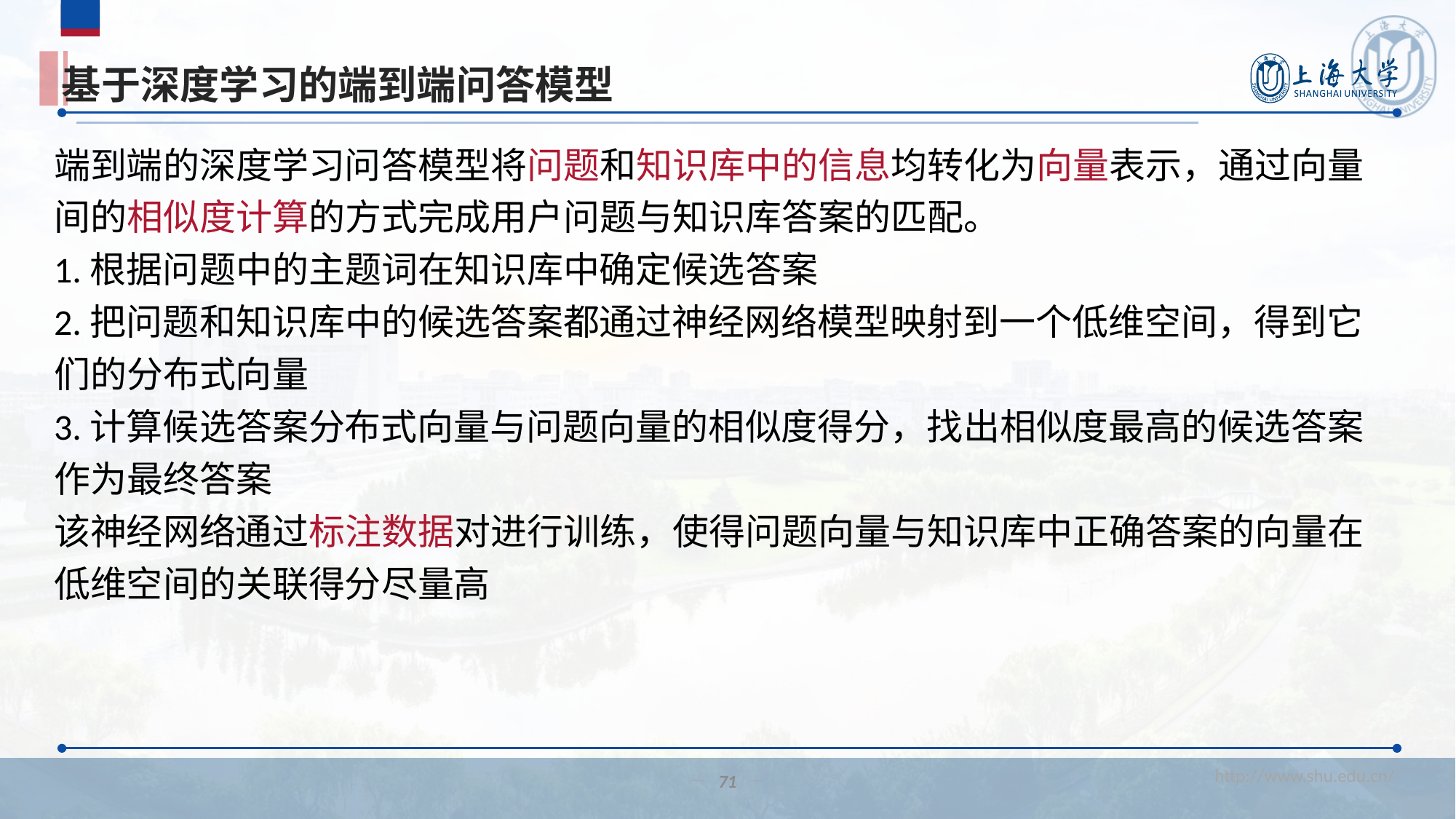

# 基于深度学习的端到端问答模型
端到端的深度学习问答模型将问题和知识库中的信息均转化为向量表示，通过向量间的相似度计算的方式完成用户问题与知识库答案的匹配。
1.根据问题中的主题词在知识库中确定候选答案
2.把问题和知识库中的候选答案都通过神经网络模型映射到一个低维空间，得到它们的分布式向量
3.计算候选答案分布式向量与问题向量的相似度得分，找出相似度最高的候选答案作为最终答案
该神经网络通过标注数据对进行训练，使得问题向量与知识库中正确答案的向量在低维空间的关联得分尽量高
71